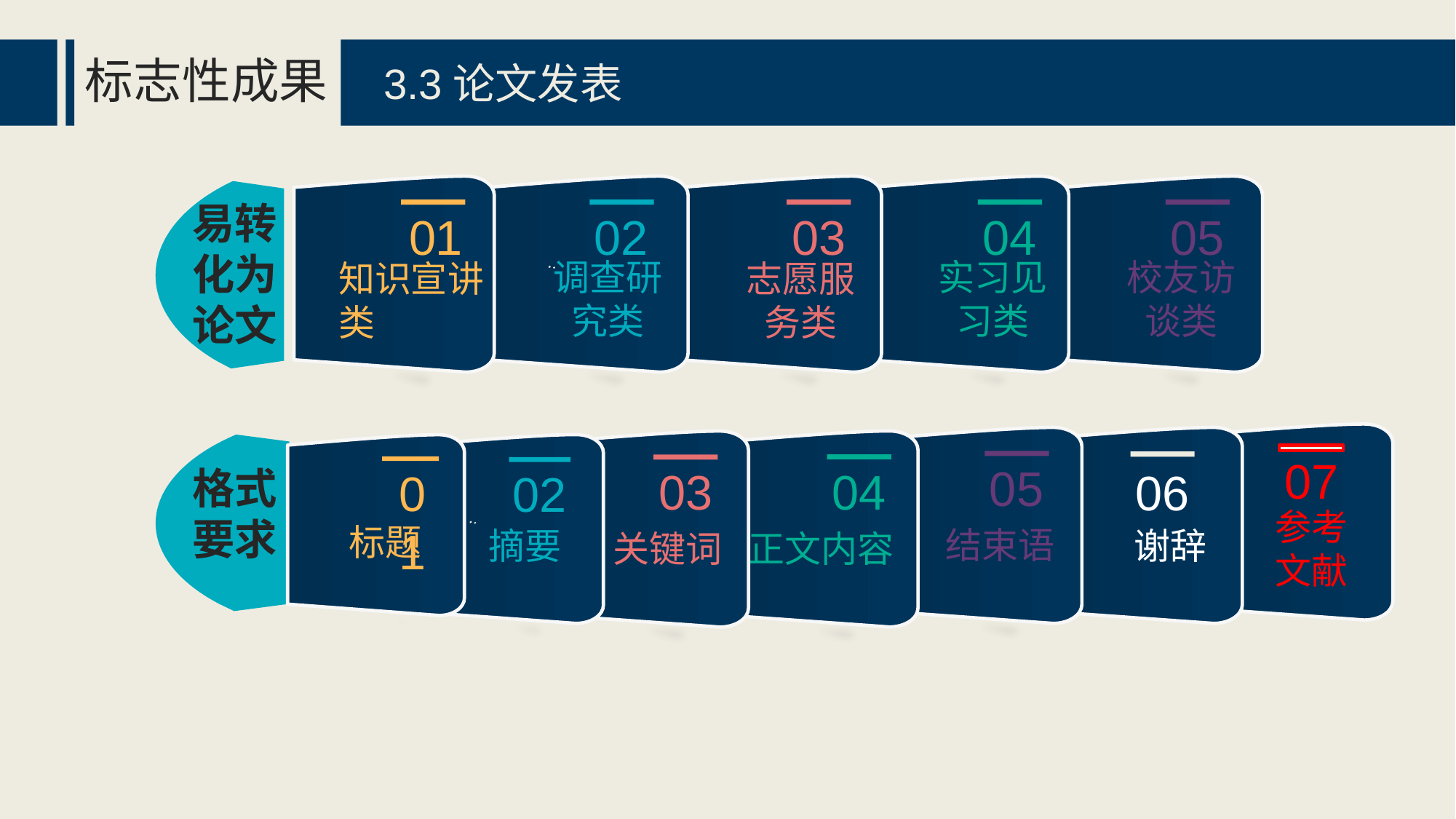

标志性成果
3.3论文发表

01
知识宣讲类

02
调查研究类

03
志愿服务类

05
校友访谈类

04
实习见习类

易转化为论文

05
结束语

04
正文内容

03
关键词

02
摘要

01
标题
07

06
格式要求
参考
文献
谢辞